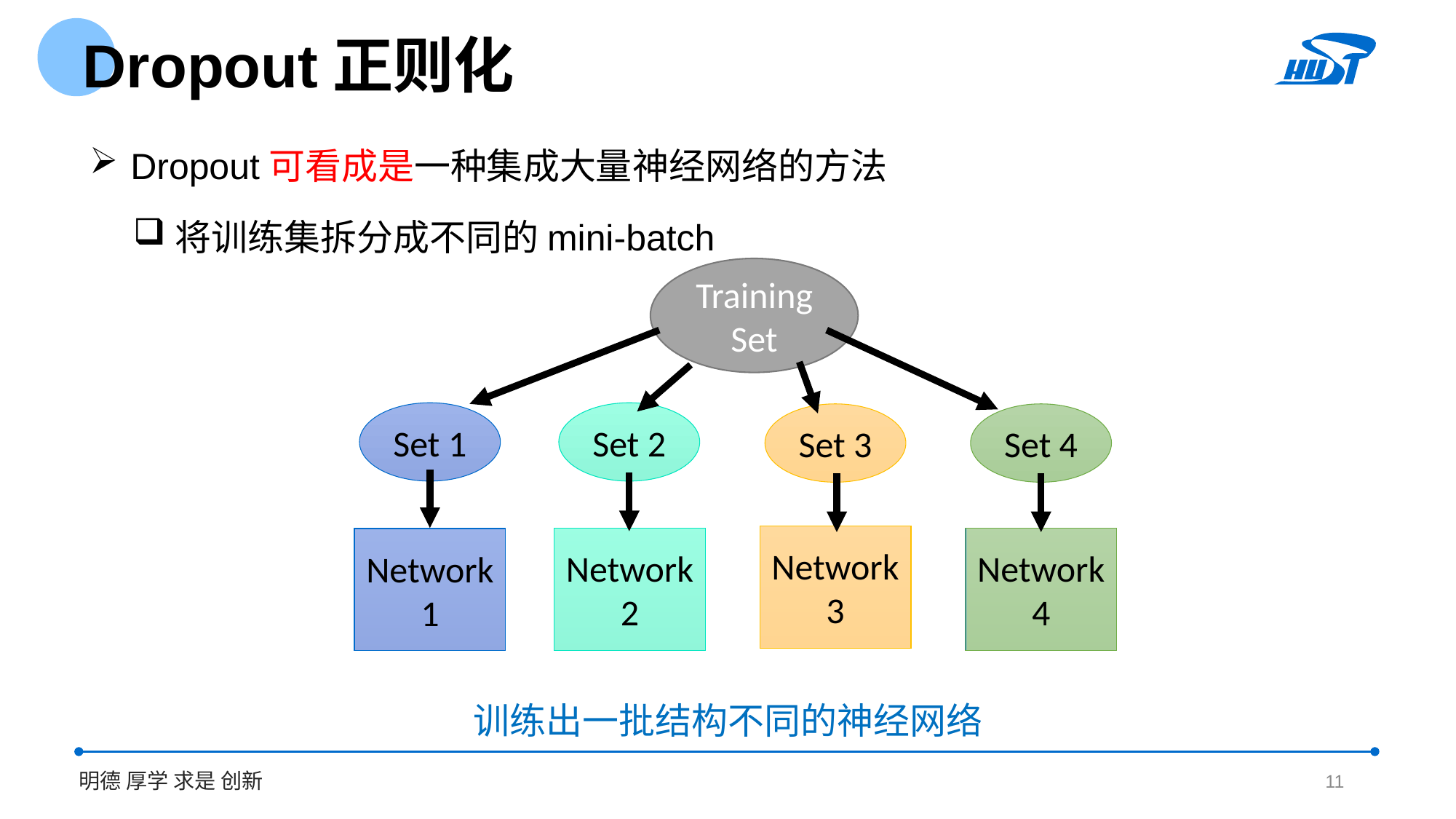

Dropout正则化
Dropout可看成是一种集成大量神经网络的方法
将训练集拆分成不同的mini-batch
Training Set
Set 1
Set 2
Set 3
Set 4
Network
3
Network
2
Network
4
Network
1
训练出一批结构不同的神经网络
11